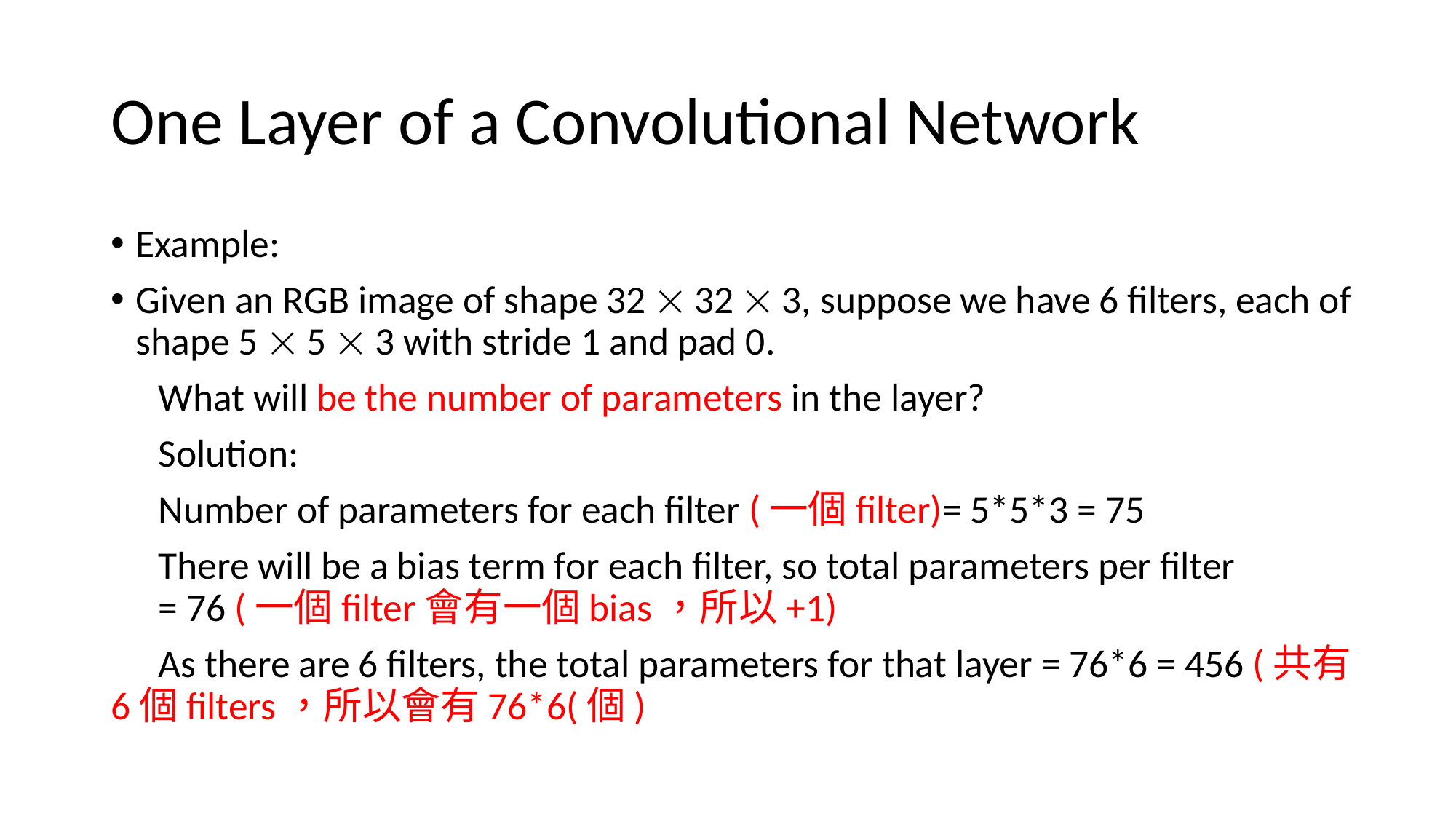

# One Layer of a Convolutional Network
Example:
Given an RGB image of shape 32 × 32 × 3, suppose we have 6 filters, each of shape 5 × 5 × 3 with stride 1 and pad 0.
　What will be the number of parameters in the layer?
　Solution:
　Number of parameters for each filter (一個filter)= 5*5*3 = 75
　There will be a bias term for each filter, so total parameters per filter 　
　= 76 (一個filter會有一個bias，所以+1)
　As there are 6 filters, the total parameters for that layer = 76*6 = 456 (共有6個filters，所以會有76*6(個)